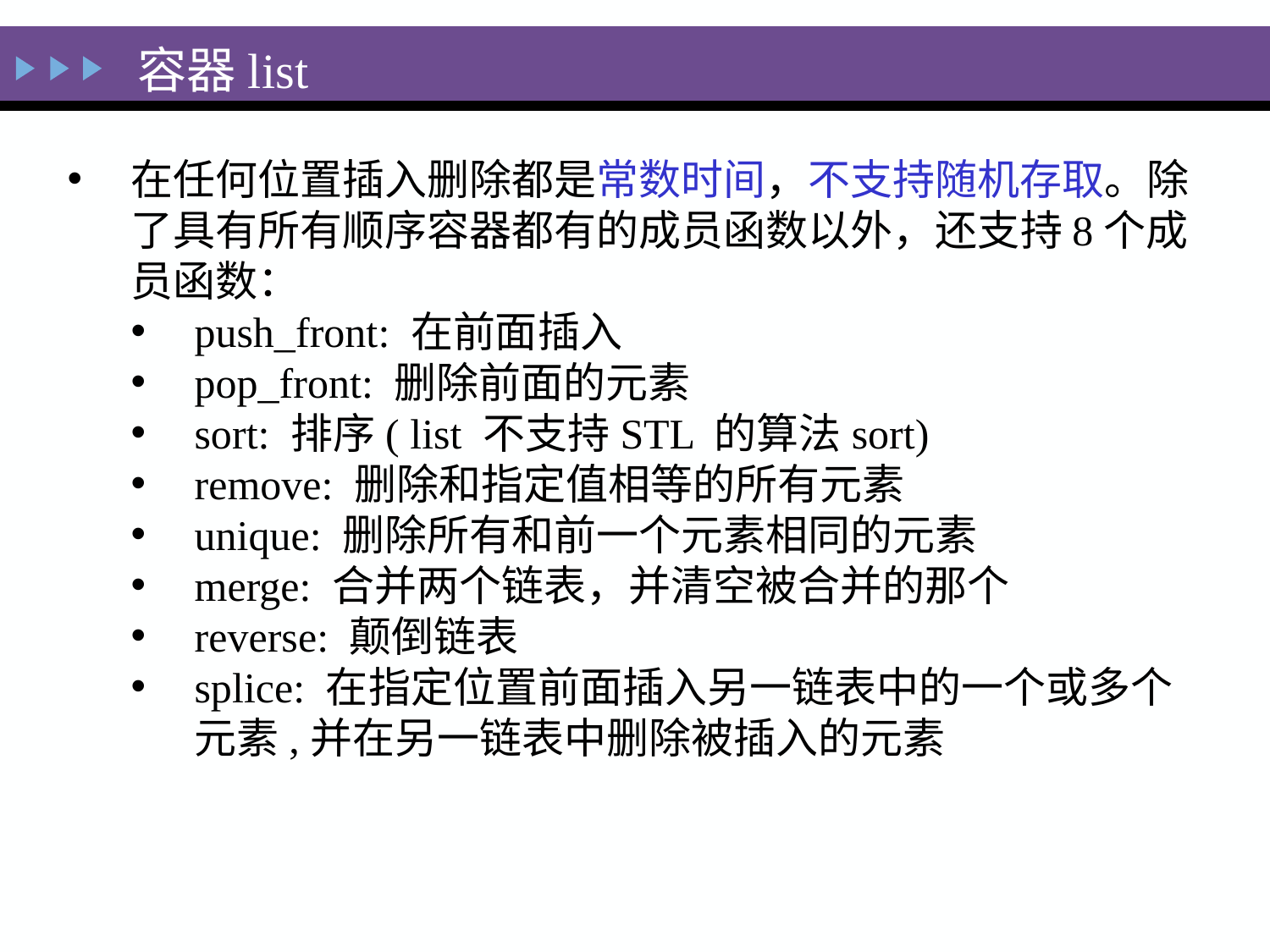

容器list
在任何位置插入删除都是常数时间，不支持随机存取。除了具有所有顺序容器都有的成员函数以外，还支持8个成员函数：
push_front: 在前面插入
pop_front: 删除前面的元素
sort: 排序( list 不支持STL 的算法sort)
remove: 删除和指定值相等的所有元素
unique: 删除所有和前一个元素相同的元素
merge: 合并两个链表，并清空被合并的那个
reverse: 颠倒链表
splice: 在指定位置前面插入另一链表中的一个或多个元素,并在另一链表中删除被插入的元素